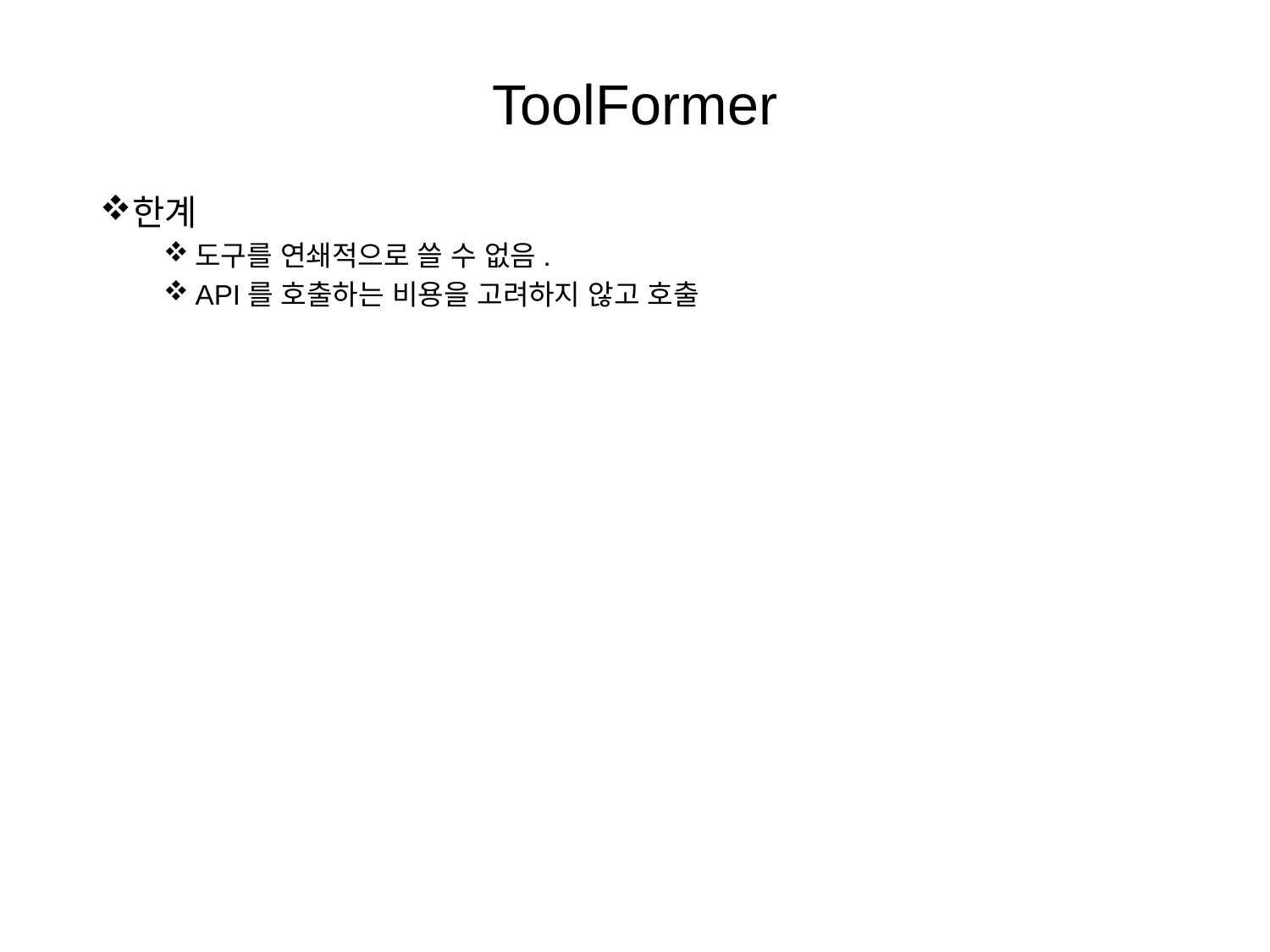

ToolFormer
한계
도구를 연쇄적으로 쓸 수 없음.
API를 호출하는 비용을 고려하지 않고 호출